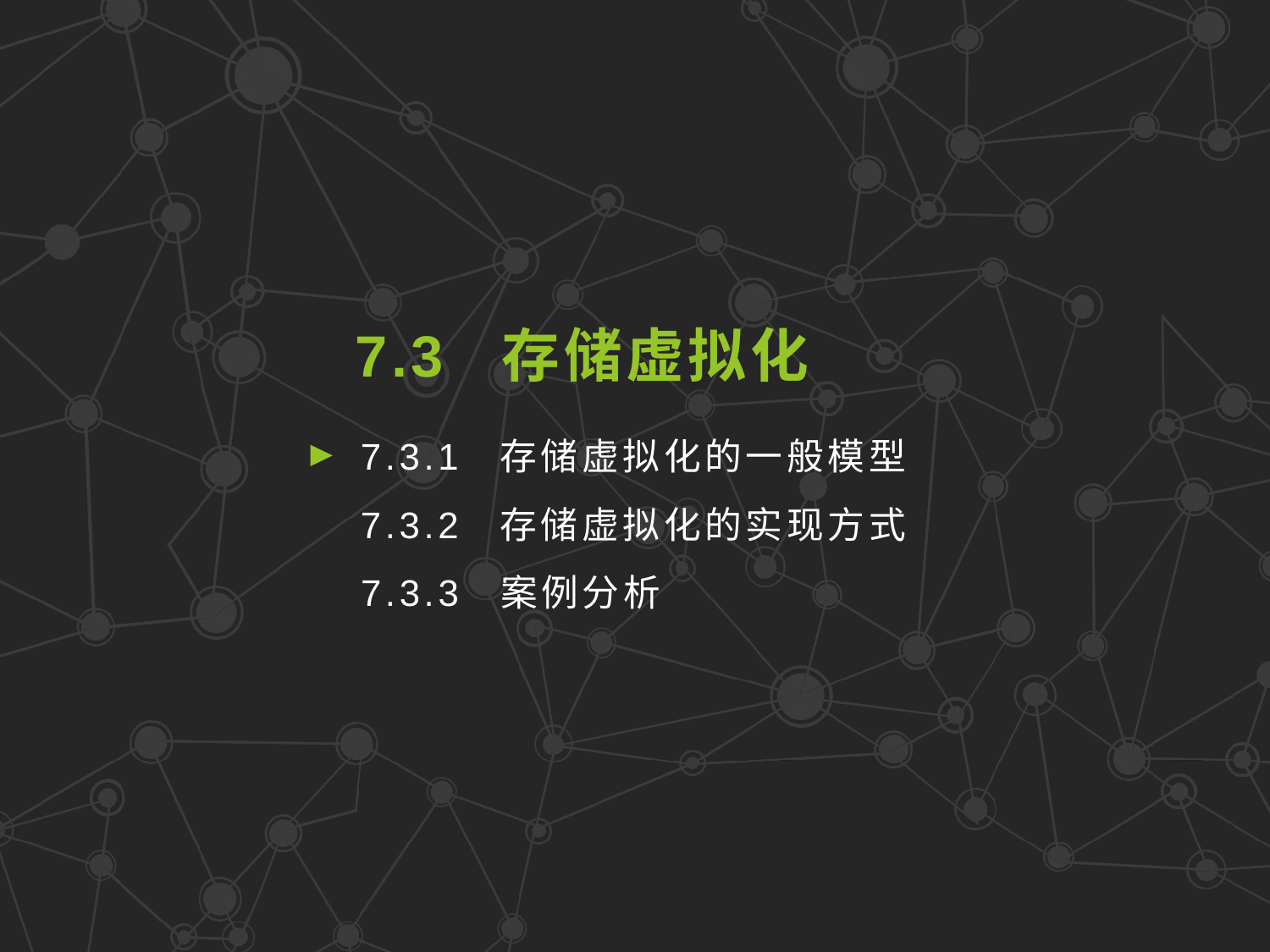

7.3  存储虚拟化
7.3.1  存储虚拟化的一般模型

7.3.2  存储虚拟化的实现方式
7.3.3  案例分析